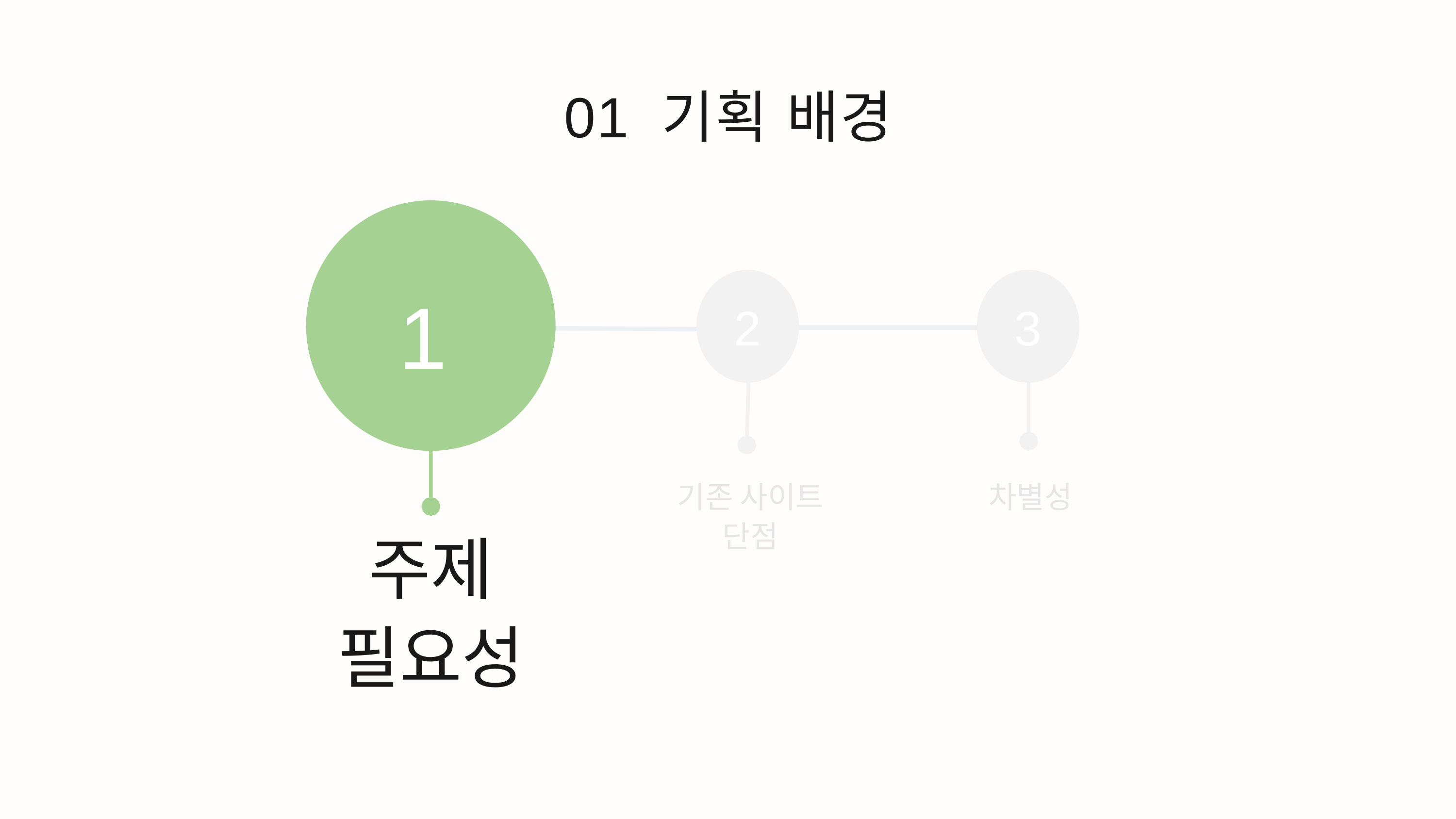

01 기획 배경

1
2
3

차별성
기존 사이트 단점
주제 필요성